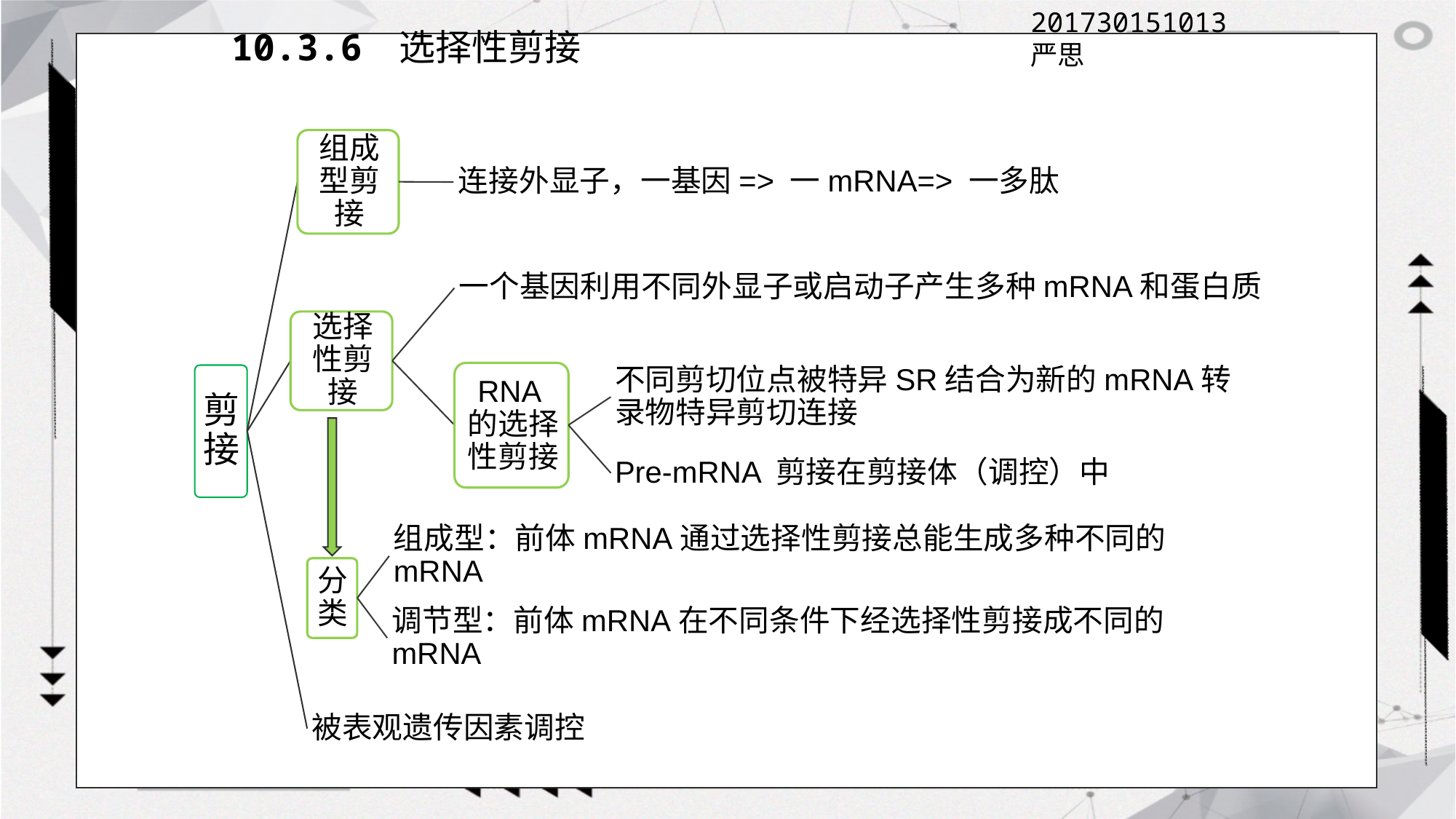

201730151013 严思
10.3.6    选择性剪接
剪接

组成型剪接

连接外显子，一基因=> 一mRNA=> 一多肽

选择性剪接

一个基因利用不同外显子或启动子产生多种mRNA和蛋白质

RNA的选择性剪接

不同剪切位点被特异SR结合为新的mRNA转录物特异剪切连接

Pre-mRNA 剪接在剪接体（调控）中

分类

组成型：前体mRNA通过选择性剪接总能生成多种不同的mRNA

调节型：前体mRNA在不同条件下经选择性剪接成不同的mRNA

被表观遗传因素调控